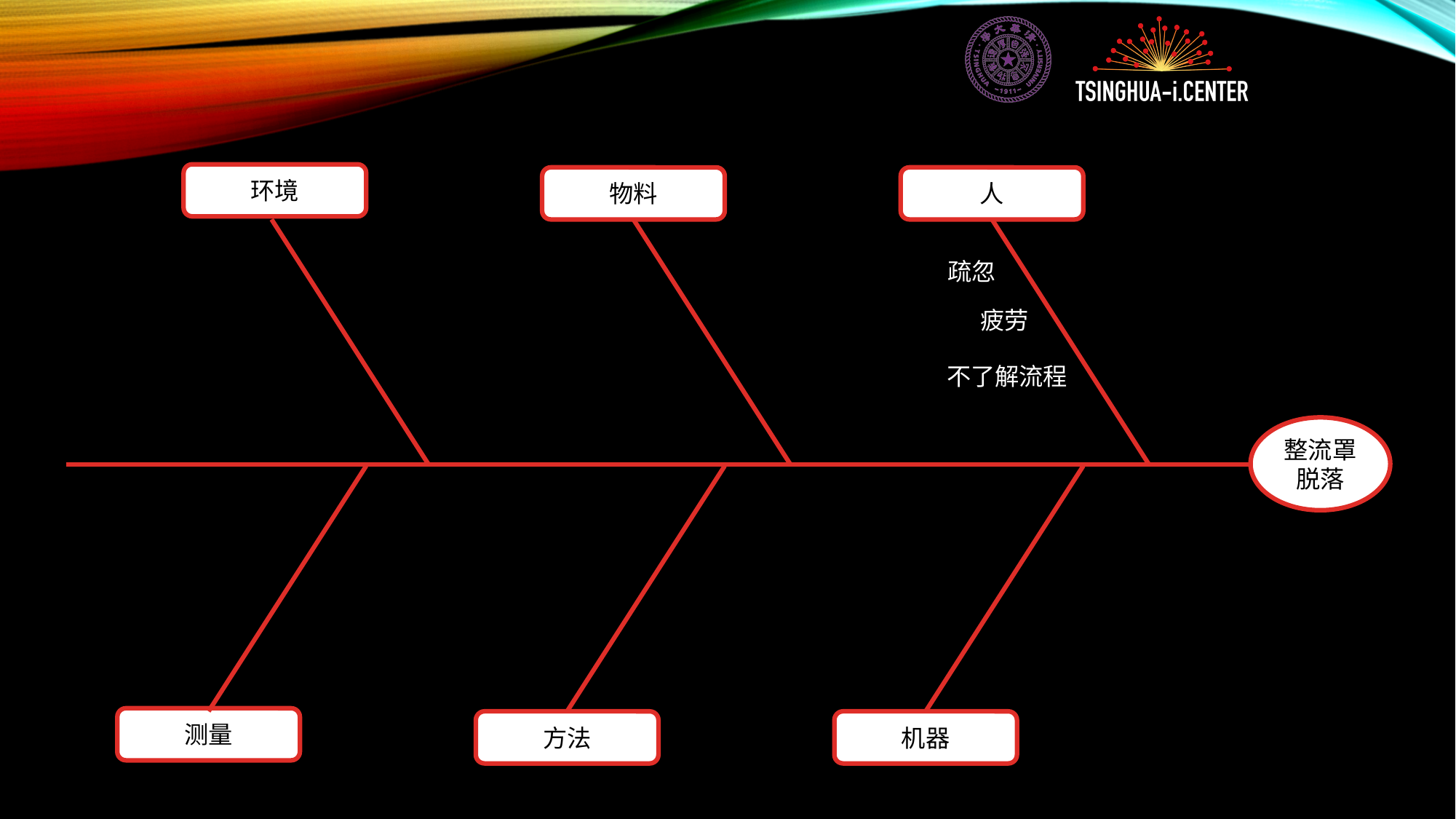

环境
物料
人
疏忽
疲劳
不了解流程
整流罩脱落
测量
方法
机器